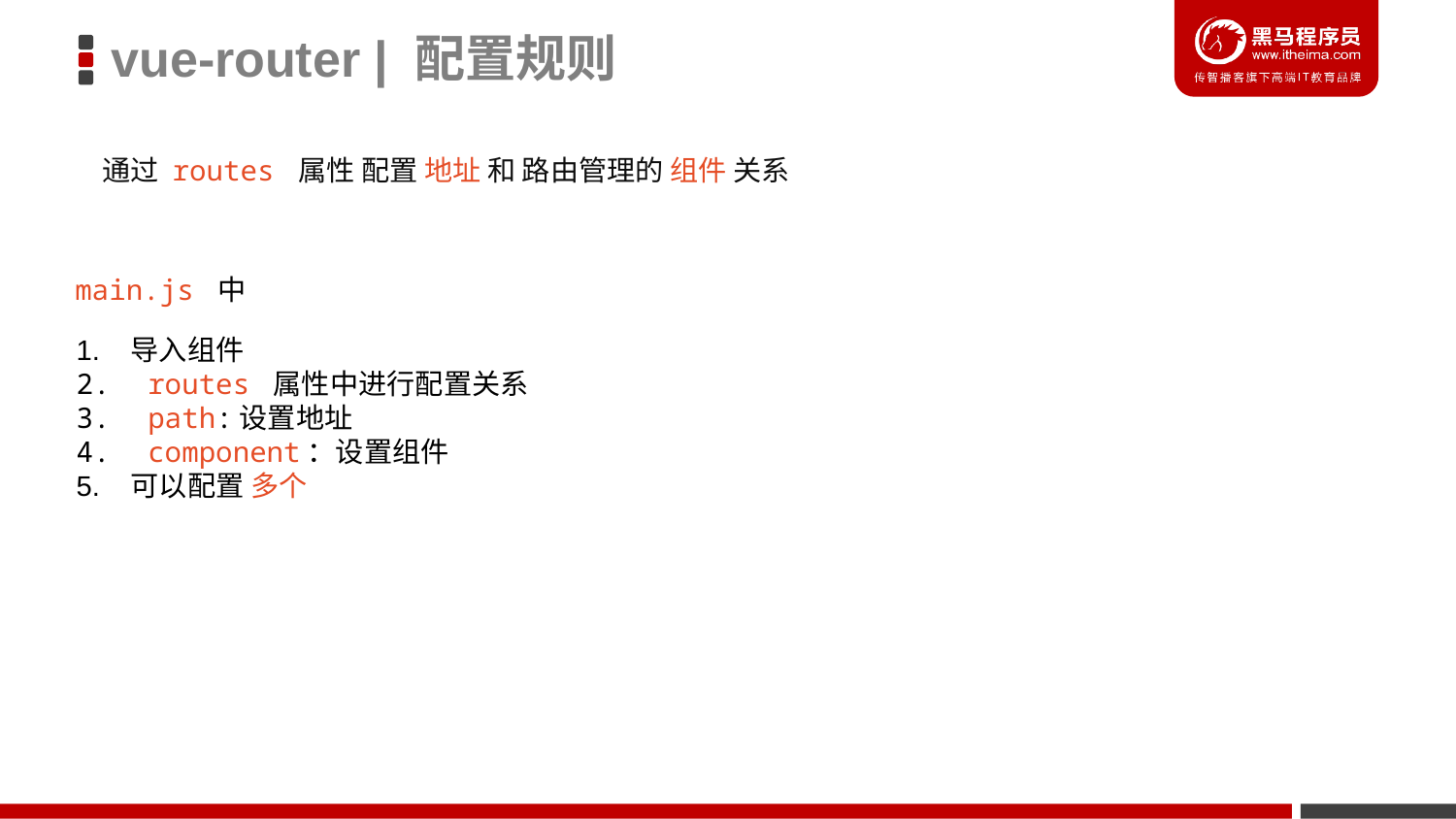

vue-router | 配置规则
通过 routes 属性 配置 地址 和 路由管理的 组件 关系
main.js 中
导入组件
 routes 属性中进行配置关系
 path:设置地址
 component：设置组件
可以配置 多个